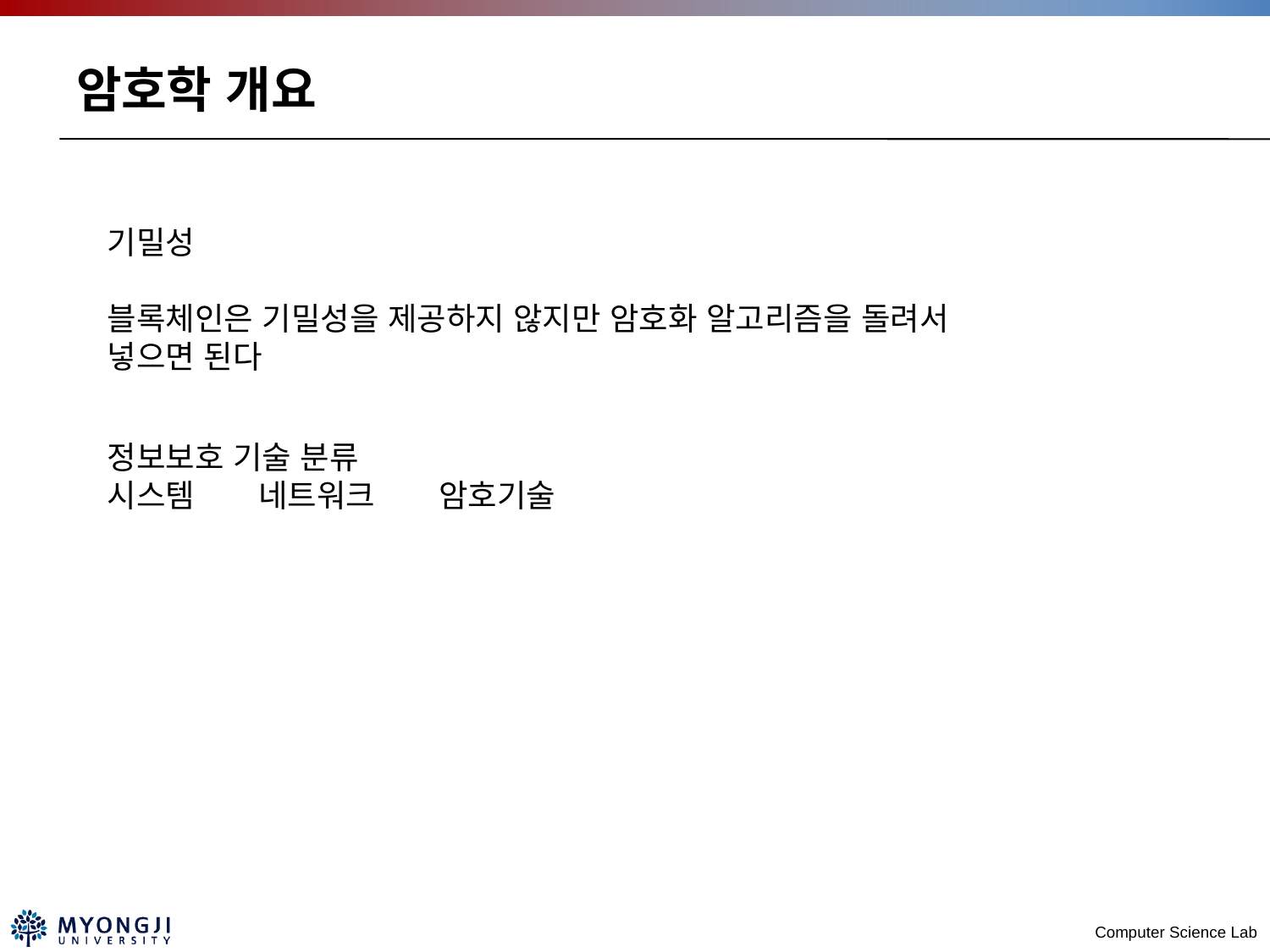

# 암호학 개요
기밀성

블록체인은 기밀성을 제공하지 않지만 암호화 알고리즘을 돌려서 넣으면 된다
정보보호 기술 분류
시스템  네트워크  암호기술